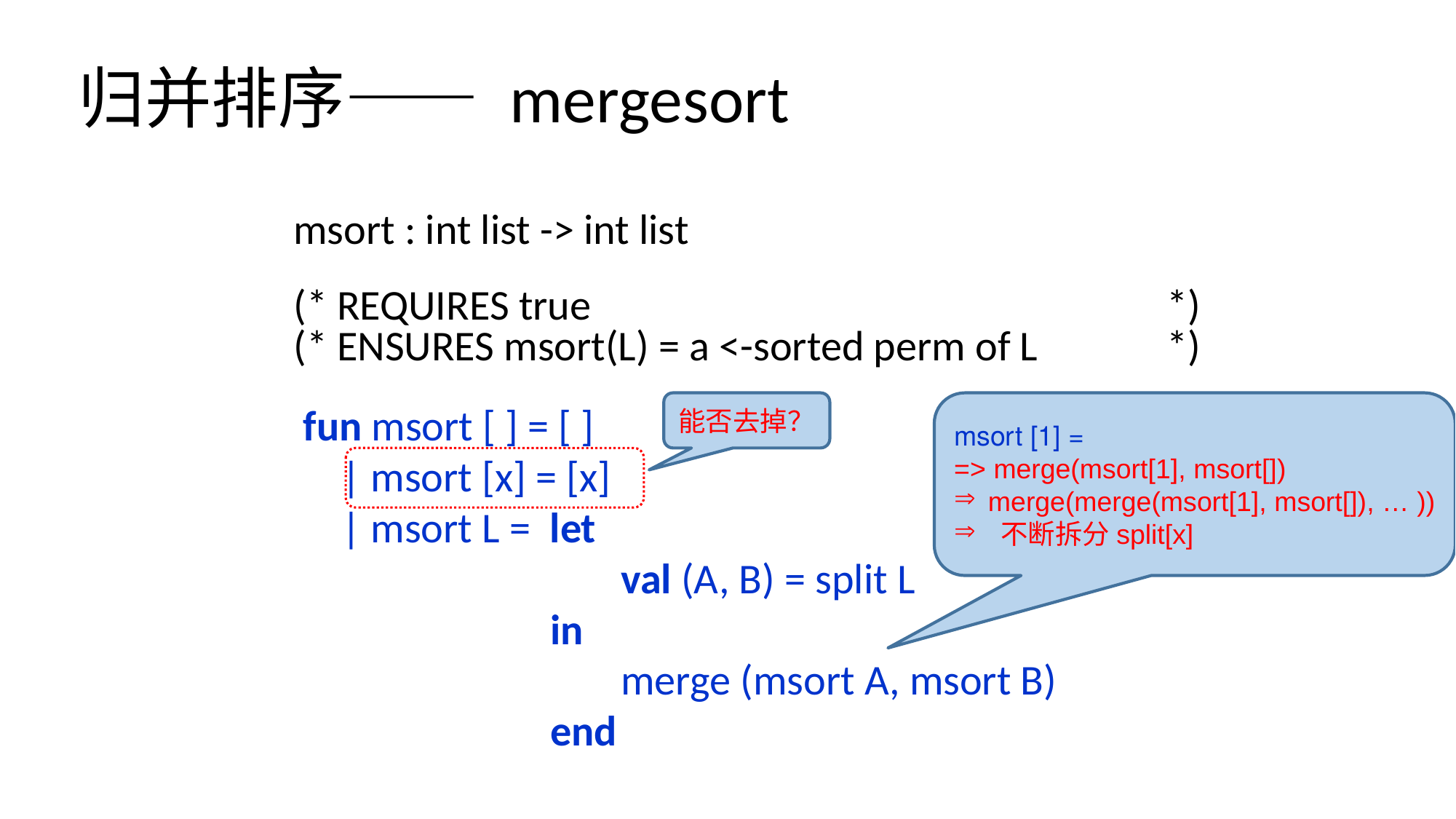

# 归并排序—— mergesort
msort : int list -> int list

(* REQUIRES true 						*)
(* ENSURES msort(L) = a <-sorted perm of L 		*)

 fun msort [ ] = [ ]
     | msort [x] = [x]
     | msort L =  let
			val (A, B) = split L
		    in
			merge (msort A, msort B)
		    end
能否去掉？
msort [1] =
=> merge(msort[1], msort[])
merge(merge(msort[1], msort[]), … ))
 不断拆分split[x]